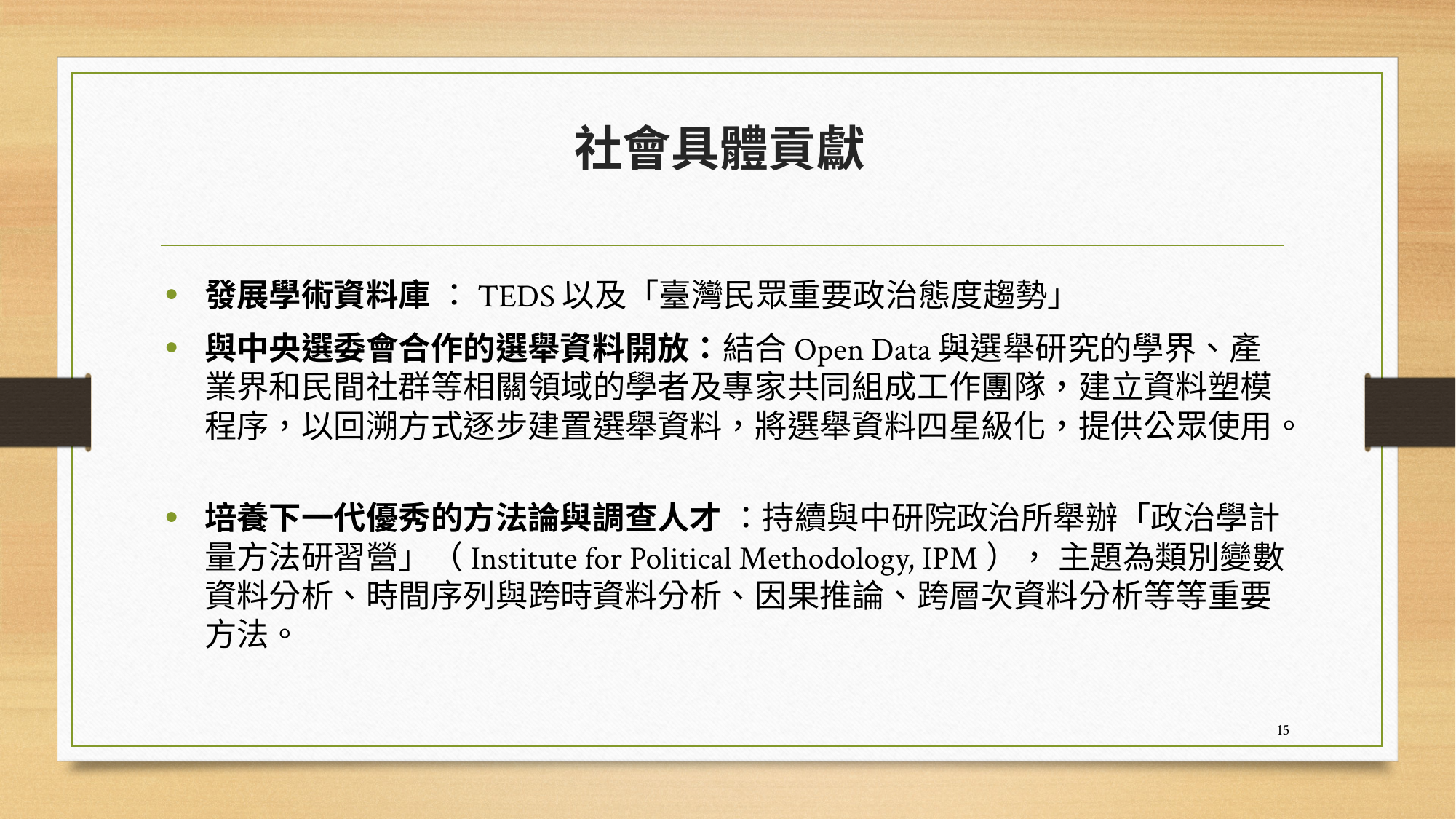

# 社會具體貢獻
發展學術資料庫 ：TEDS以及「臺灣民眾重要政治態度趨勢」
與中央選委會合作的選舉資料開放：結合Open Data與選舉研究的學界、產業界和民間社群等相關領域的學者及專家共同組成工作團隊，建立資料塑模程序，以回溯方式逐步建置選舉資料，將選舉資料四星級化，提供公眾使用。
培養下一代優秀的方法論與調查人才 ：持續與中研院政治所舉辦「政治學計量方法研習營」（Institute for Political Methodology, IPM）， 主題為類別變數資料分析、時間序列與跨時資料分析、因果推論、跨層次資料分析等等重要方法。

15